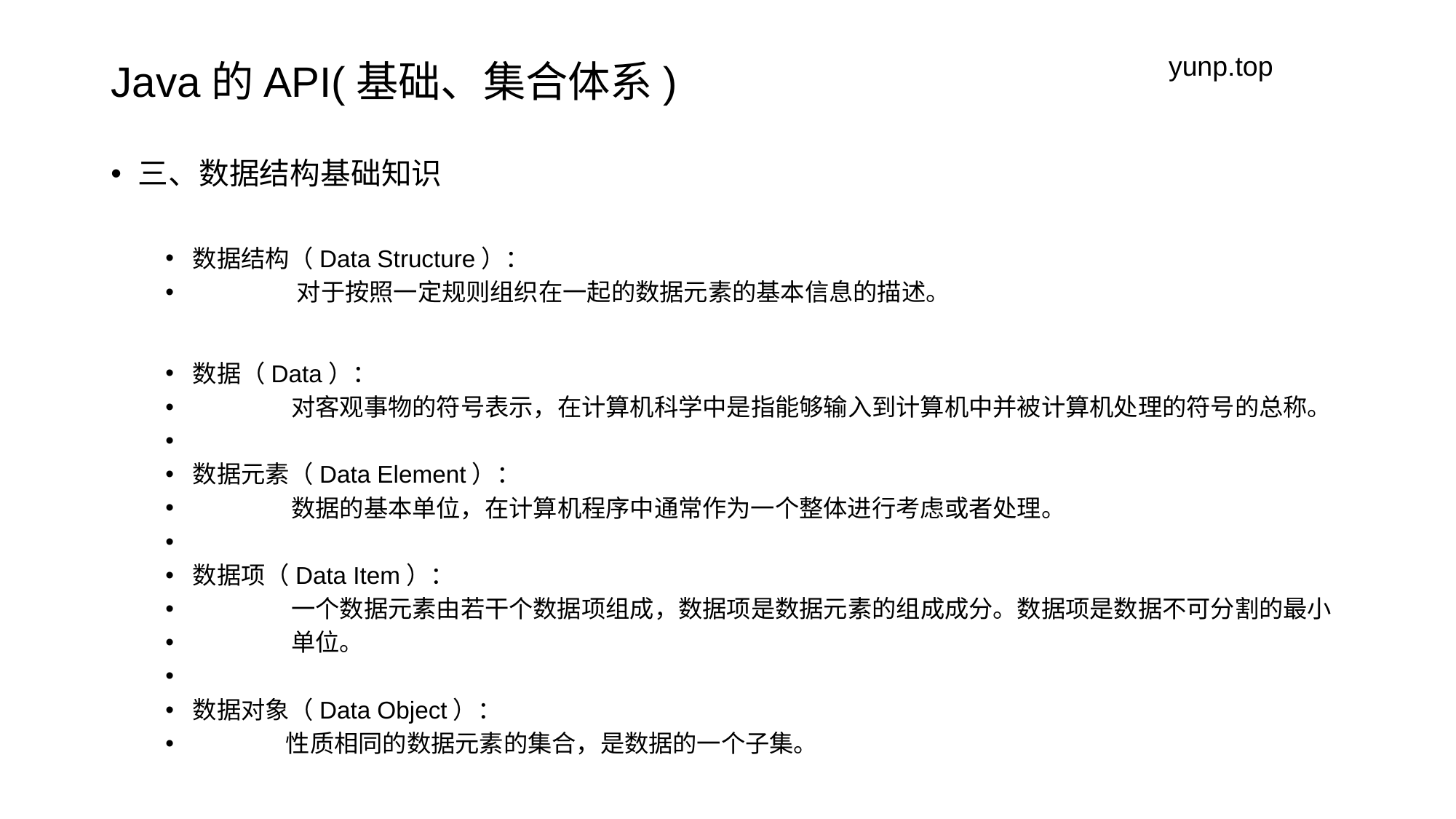

# Java的API(基础、集合体系)
yunp.top
三、数据结构基础知识

数据结构（Data Structure）：
                  对于按照一定规则组织在一起的数据元素的基本信息的描述。

数据（Data）：
                 对客观事物的符号表示，在计算机科学中是指能够输入到计算机中并被计算机处理的符号的总称。

数据元素（Data Element）：
                 数据的基本单位，在计算机程序中通常作为一个整体进行考虑或者处理。

数据项（Data Item）：
                 一个数据元素由若干个数据项组成，数据项是数据元素的组成成分。数据项是数据不可分割的最小
                 单位。

数据对象（Data Object）：
                性质相同的数据元素的集合，是数据的一个子集。